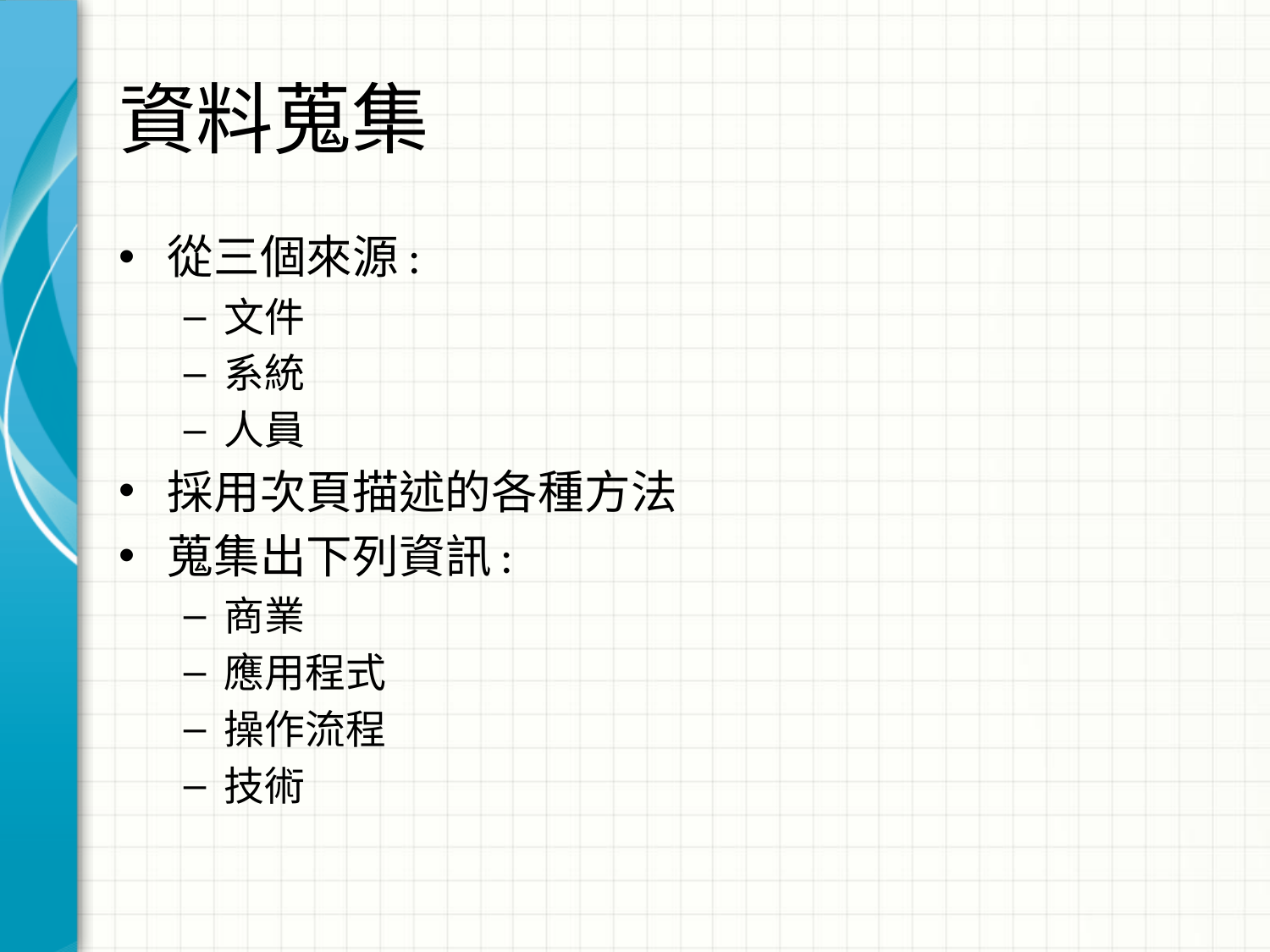

# 資料蒐集
從三個來源:
文件
系統
人員
採用次頁描述的各種方法
蒐集出下列資訊:
商業
應用程式
操作流程
技術